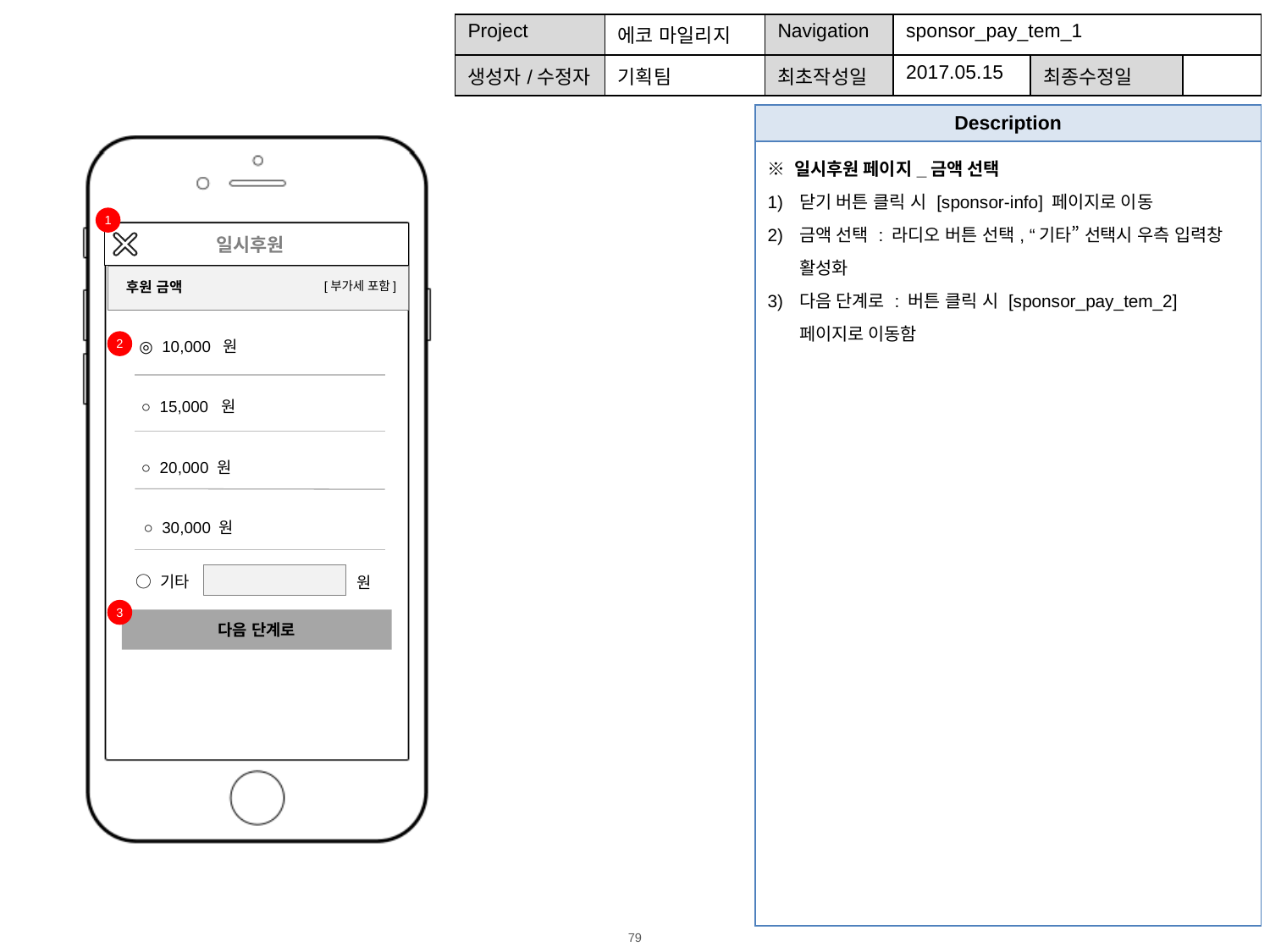

| Project | 에코 마일리지 | Navigation | sponsor\_pay\_tem\_1 |  |  |
| --- | --- | --- | --- | --- | --- |
| 생성자/수정자 | 기획팀 | 최초작성일 | 2017.05.15 | 최종수정일 |  |
| Description |
| --- |
| ※ 일시후원 페이지\_금액 선택 닫기 버튼 클릭 시 [sponsor-info] 페이지로 이동 금액 선택 : 라디오 버튼 선택, “기타” 선택시 우측 입력창 활성화 다음 단계로 : 버튼 클릭 시 [sponsor\_pay\_tem\_2] 페이지로 이동함 |
1
                   일시후원

후원 금액
[부가세 포함]
◎  10,000  원
2
○  15,000  원
○  20,000 원
○  30,000 원
○ 기타
원

3
다음 단계로